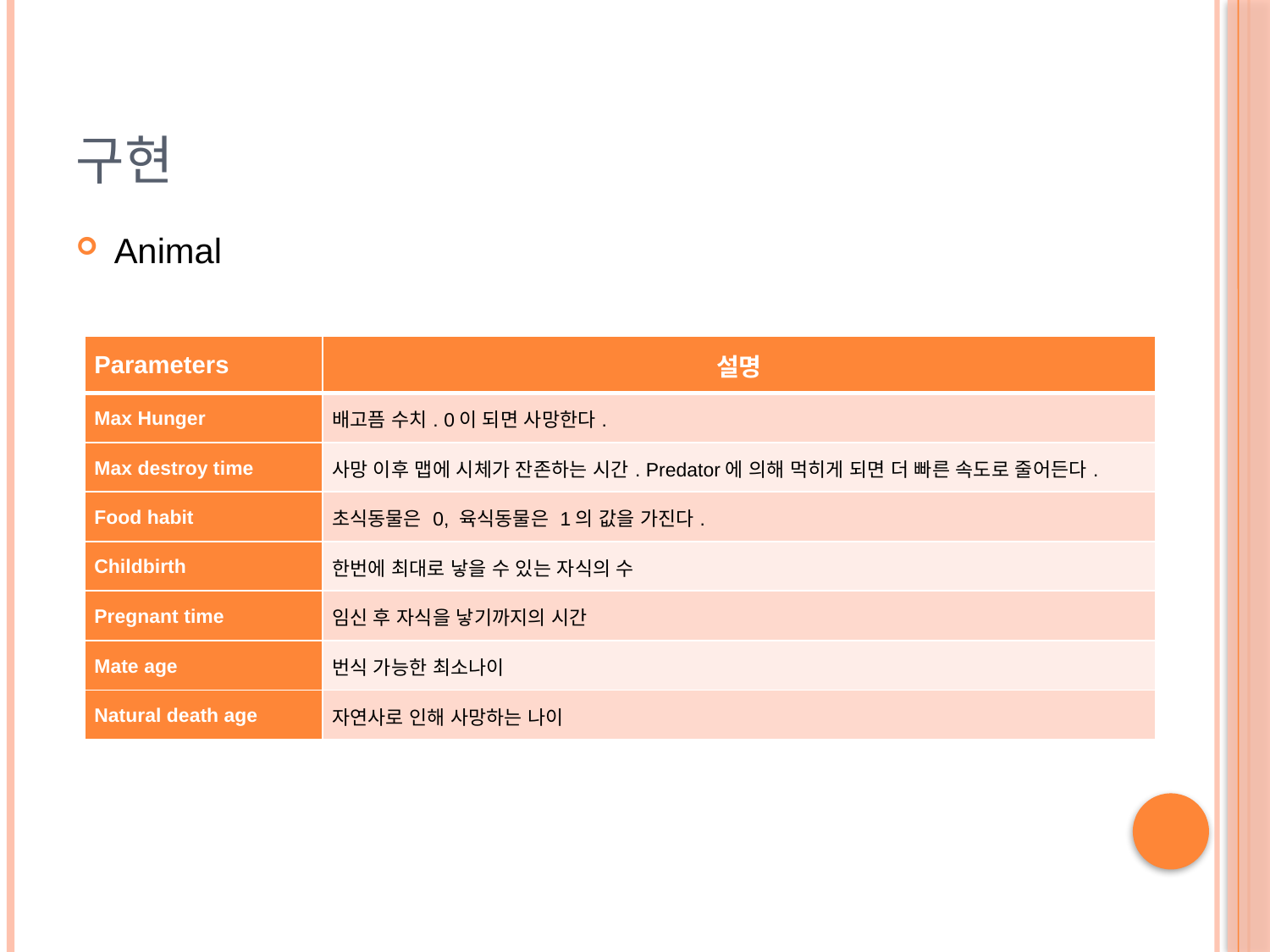

# 구현
Animal

| Parameters | 설명 |
| --- | --- |
| Max Hunger | 배고픔 수치. 0이 되면 사망한다. |
| Max destroy time | 사망 이후 맵에 시체가 잔존하는 시간. Predator에 의해 먹히게 되면 더 빠른 속도로 줄어든다. |
| Food habit | 초식동물은 0, 육식동물은 1의 값을 가진다. |
| Childbirth | 한번에 최대로 낳을 수 있는 자식의 수 |
| Pregnant time | 임신 후 자식을 낳기까지의 시간 |
| Mate age | 번식 가능한 최소나이 |
| Natural death age | 자연사로 인해 사망하는 나이 |